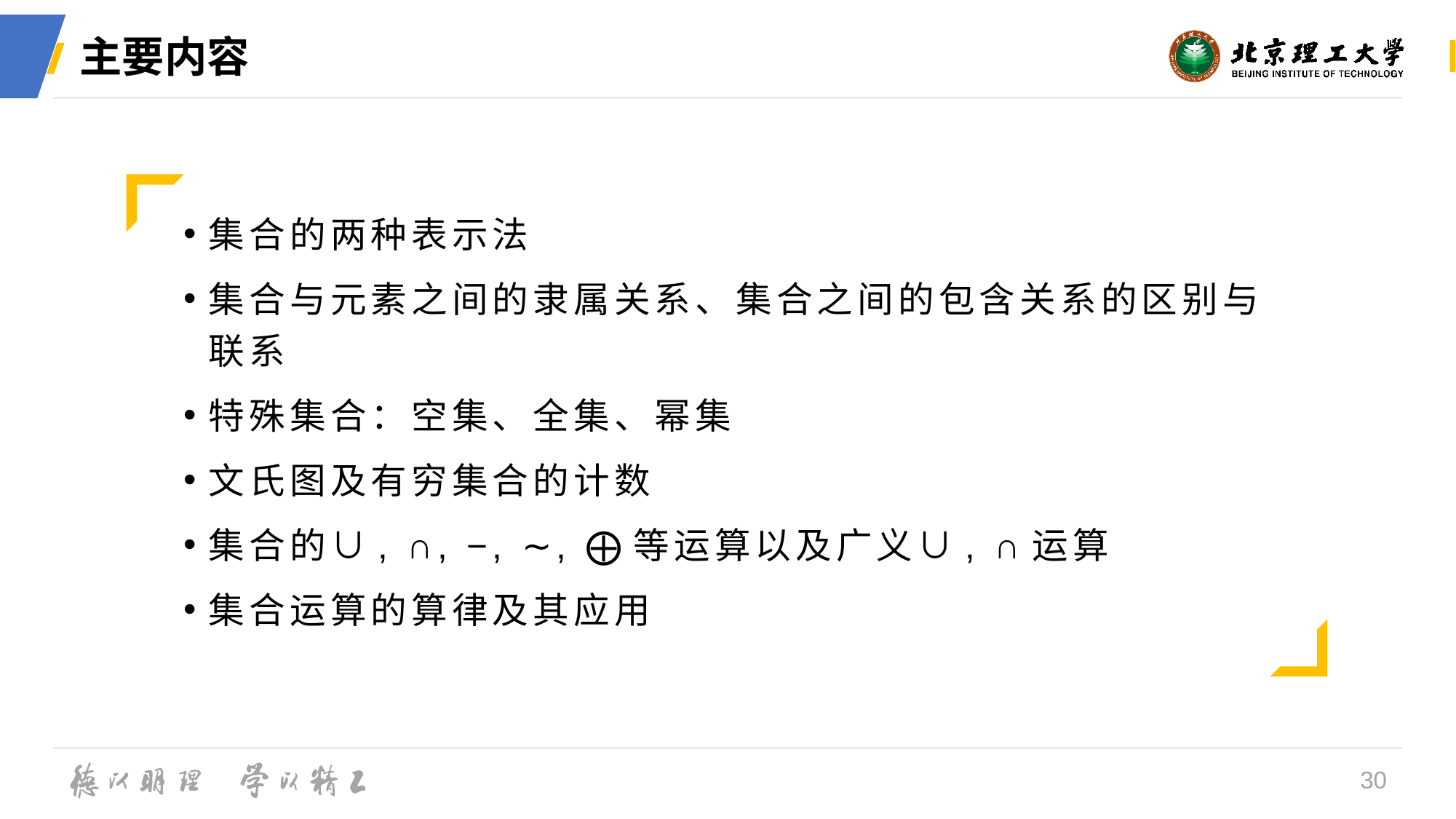

# 主要内容

集合的两种表示法
集合与元素之间的隶属关系、集合之间的包含关系的区别与联系
特殊集合：空集、全集、幂集
文氏图及有穷集合的计数
集合的∪, ∩, −, ∼, ⨁等运算以及广义∪, ∩运算
集合运算的算律及其应用